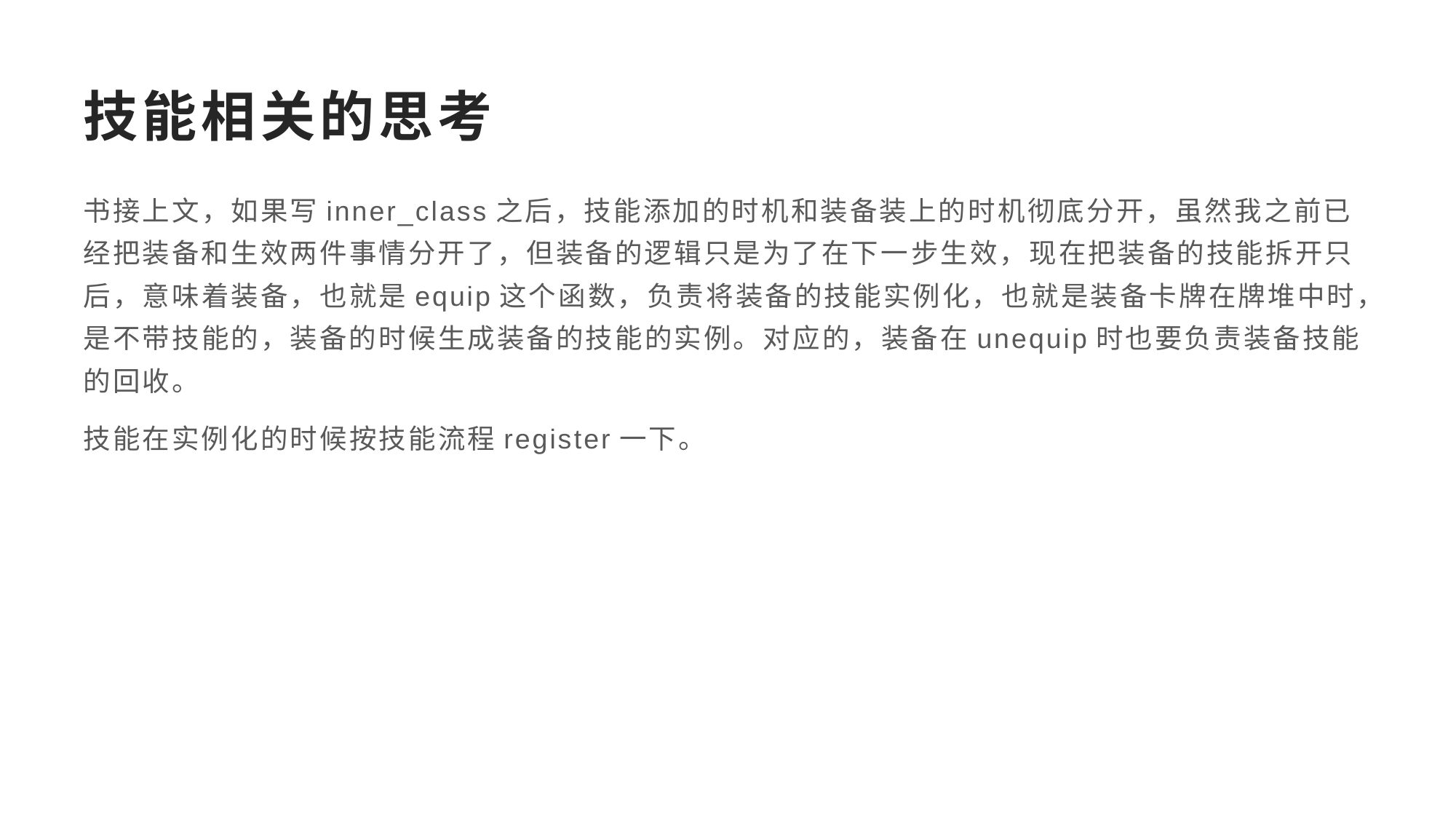

# 技能相关的思考
书接上文，如果写inner_class之后，技能添加的时机和装备装上的时机彻底分开，虽然我之前已经把装备和生效两件事情分开了，但装备的逻辑只是为了在下一步生效，现在把装备的技能拆开只后，意味着装备，也就是equip这个函数，负责将装备的技能实例化，也就是装备卡牌在牌堆中时，是不带技能的，装备的时候生成装备的技能的实例。对应的，装备在unequip时也要负责装备技能的回收。
技能在实例化的时候按技能流程register一下。